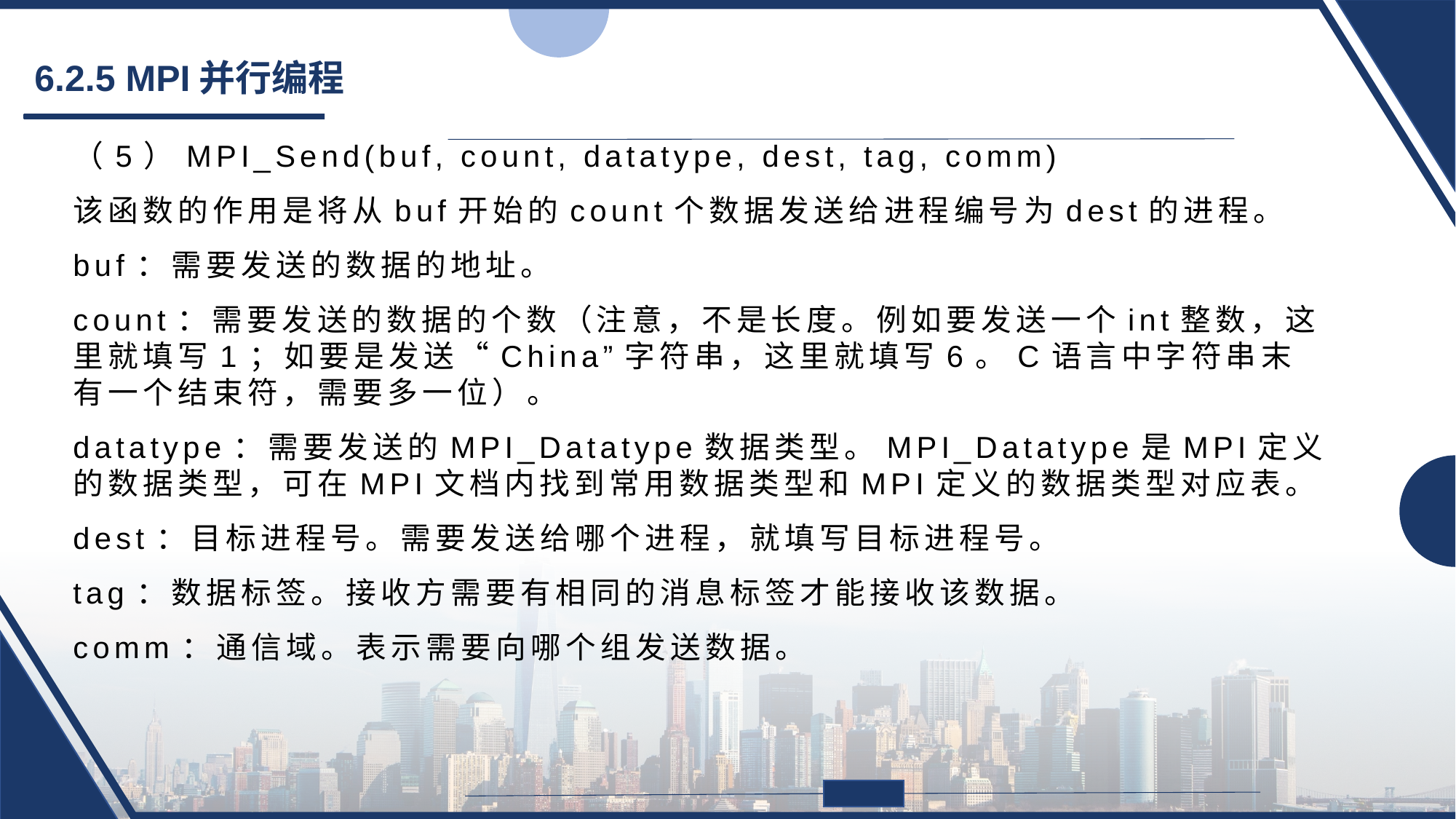

# 6.2.5 MPI并行编程
（5）MPI_Send(buf, count, datatype, dest, tag, comm)
该函数的作用是将从buf开始的count个数据发送给进程编号为dest的进程。
buf：需要发送的数据的地址。
count：需要发送的数据的个数（注意，不是长度。例如要发送一个int整数，这里就填写1；如要是发送“China”字符串，这里就填写6。C语言中字符串末有一个结束符，需要多一位）。
datatype：需要发送的MPI_Datatype数据类型。MPI_Datatype是MPI定义的数据类型，可在MPI文档内找到常用数据类型和MPI定义的数据类型对应表。
dest：目标进程号。需要发送给哪个进程，就填写目标进程号。
tag：数据标签。接收方需要有相同的消息标签才能接收该数据。
comm：通信域。表示需要向哪个组发送数据。